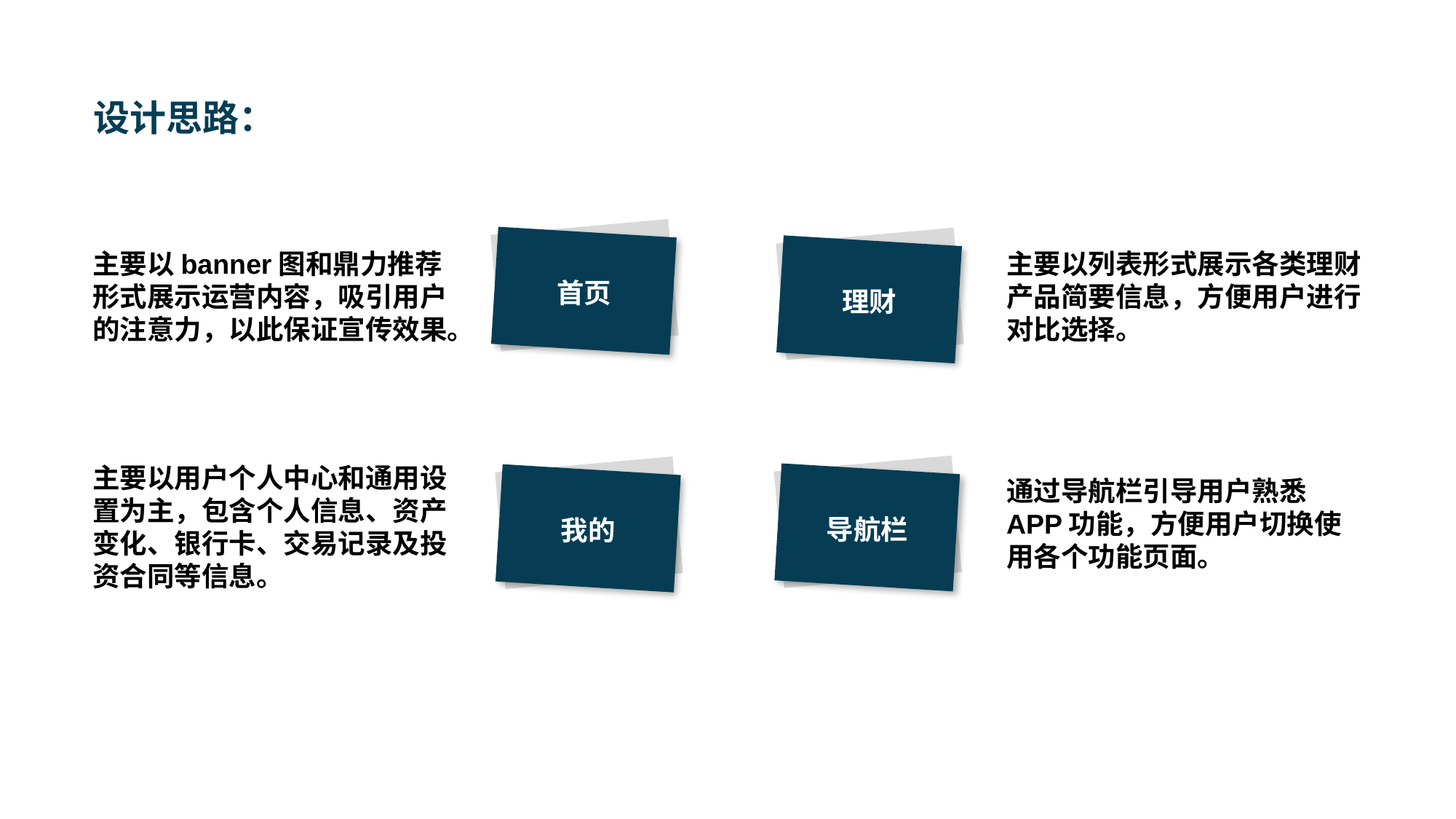

设计思路：
首页

理财

主要以banner图和鼎力推荐形式展示运营内容，吸引用户的注意力，以此保证宣传效果。
主要以列表形式展示各类理财产品简要信息，方便用户进行对比选择。
主要以用户个人中心和通用设置为主，包含个人信息、资产变化、银行卡、交易记录及投资合同等信息。
导航栏

我的

通过导航栏引导用户熟悉APP功能，方便用户切换使用各个功能页面。